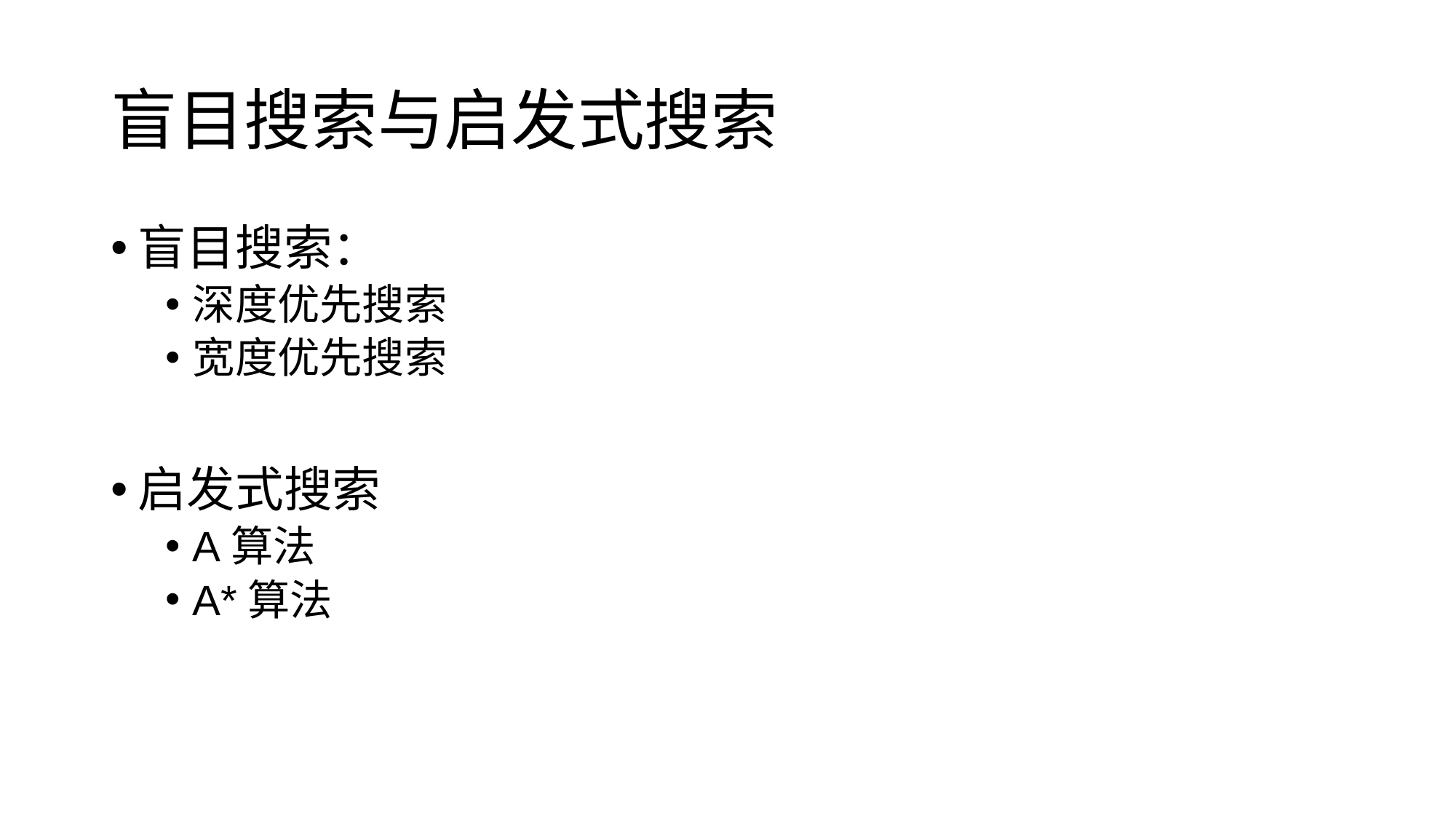

# 盲目搜索与启发式搜索
盲目搜索：
深度优先搜索
宽度优先搜索

启发式搜索
A算法
A*算法